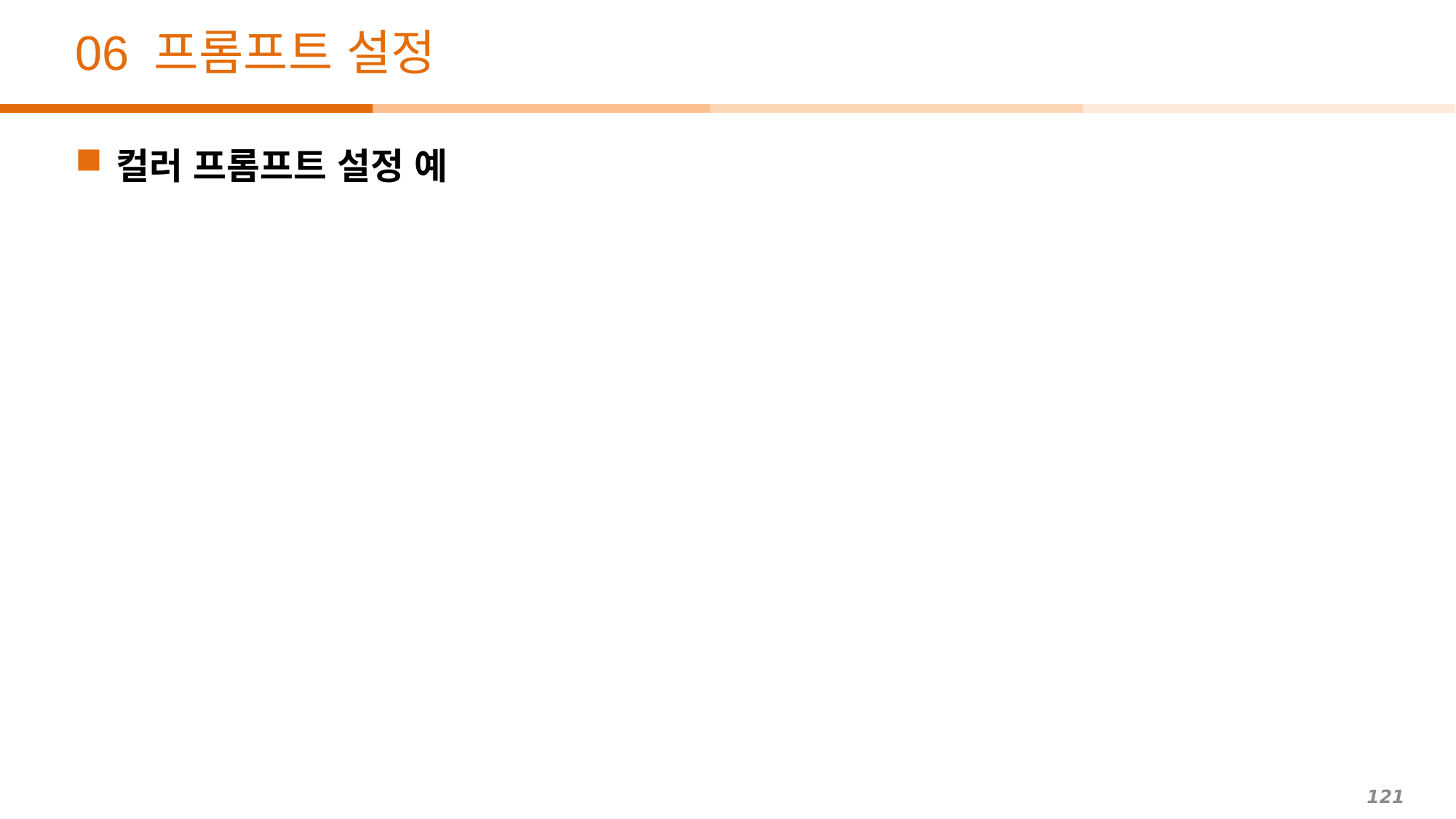

# 06 프롬프트 설정
컬러 프롬프트 설정 예